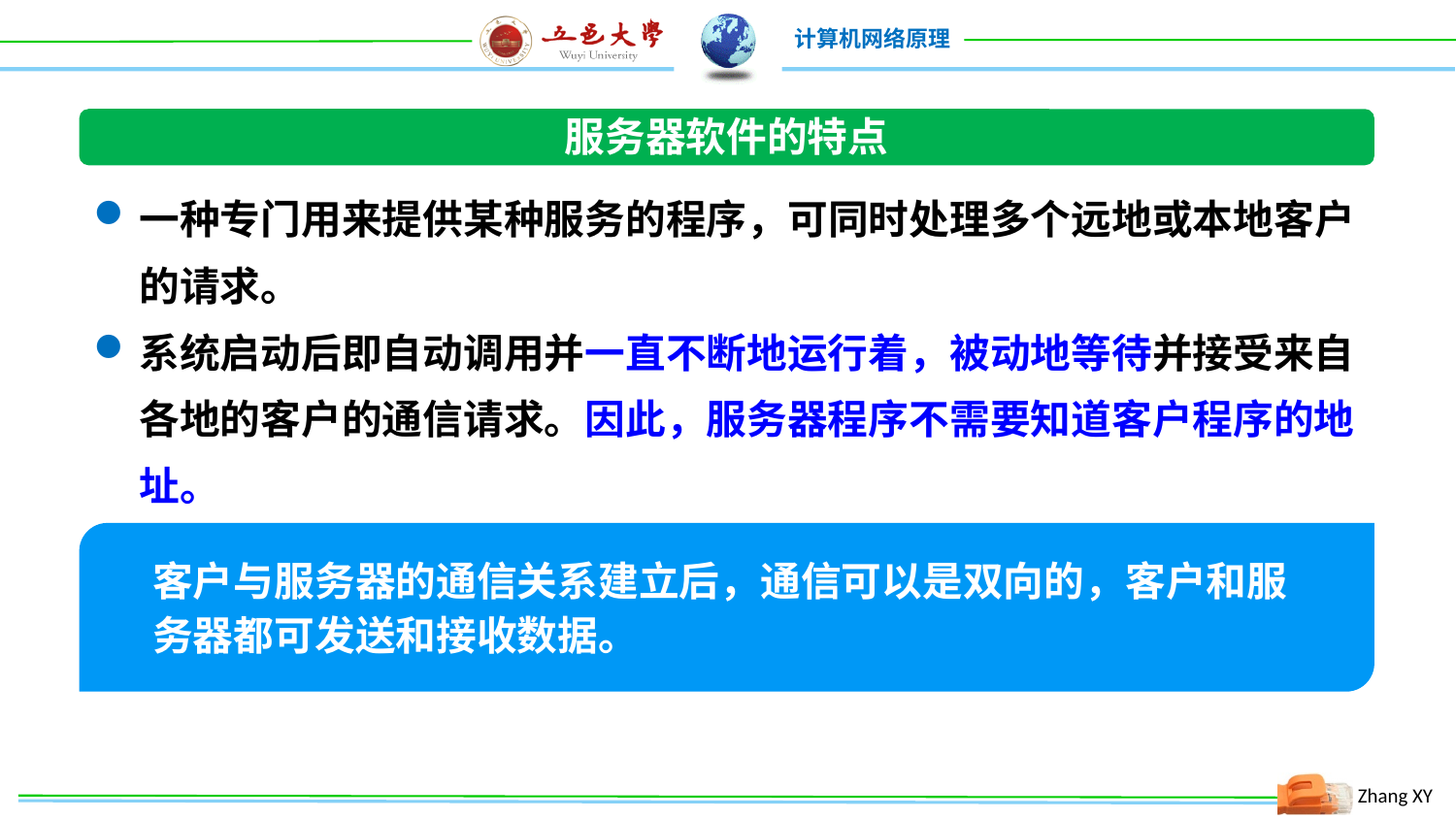

服务器软件的特点

一种专门用来提供某种服务的程序，可同时处理多个远地或本地客户的请求。
系统启动后即自动调用并一直不断地运行着，被动地等待并接受来自各地的客户的通信请求。因此，服务器程序不需要知道客户程序的地址。
一般需要强大的硬件和高级的操作系统支持。

客户与服务器的通信关系建立后，通信可以是双向的，客户和服务器都可发送和接收数据。